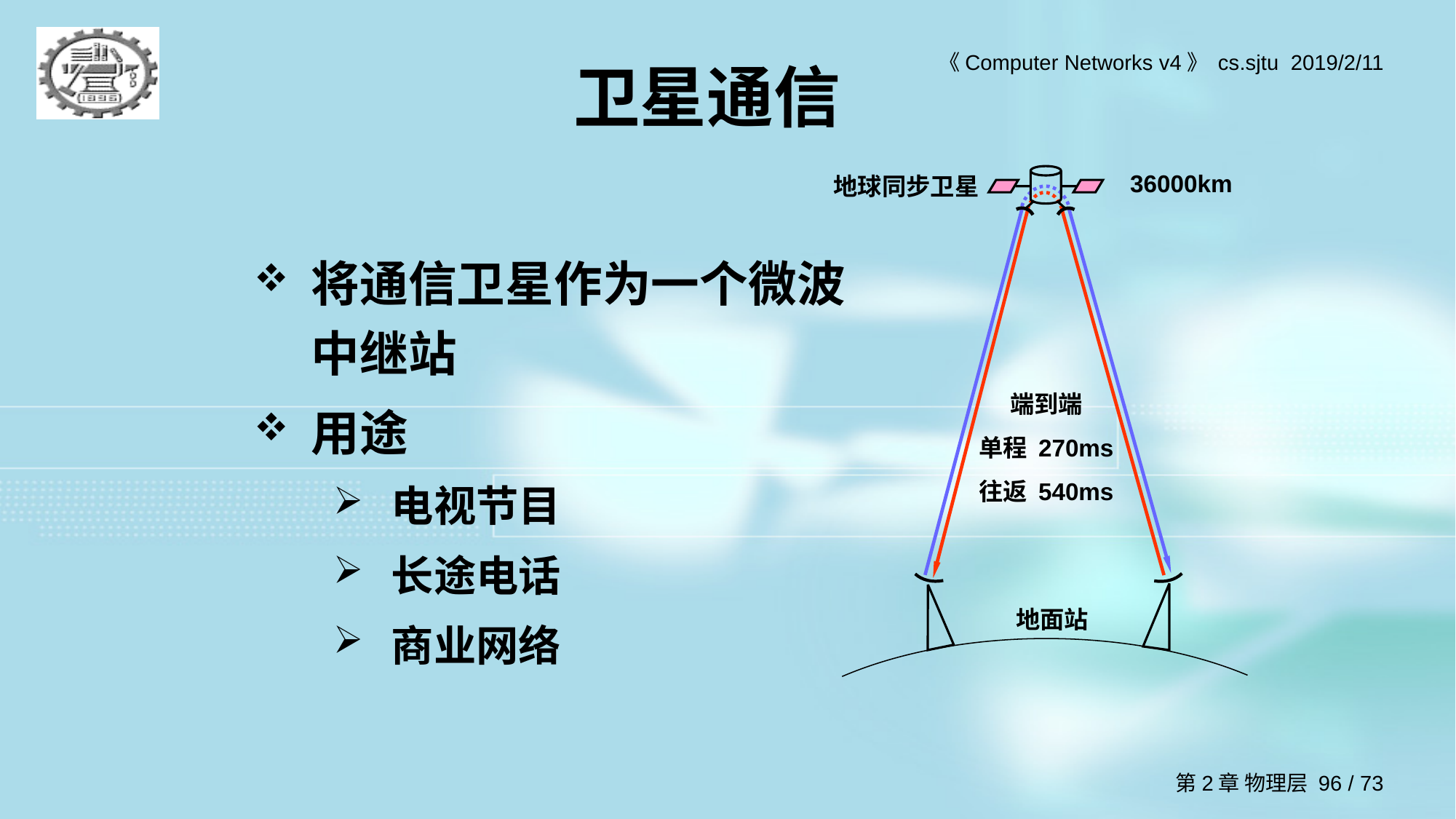

# 卫星通信
36000km
地球同步卫星

端到端
单程 270ms
往返 540ms

地面站

将通信卫星作为一个微波中继站
用途
电视节目
长途电话
商业网络